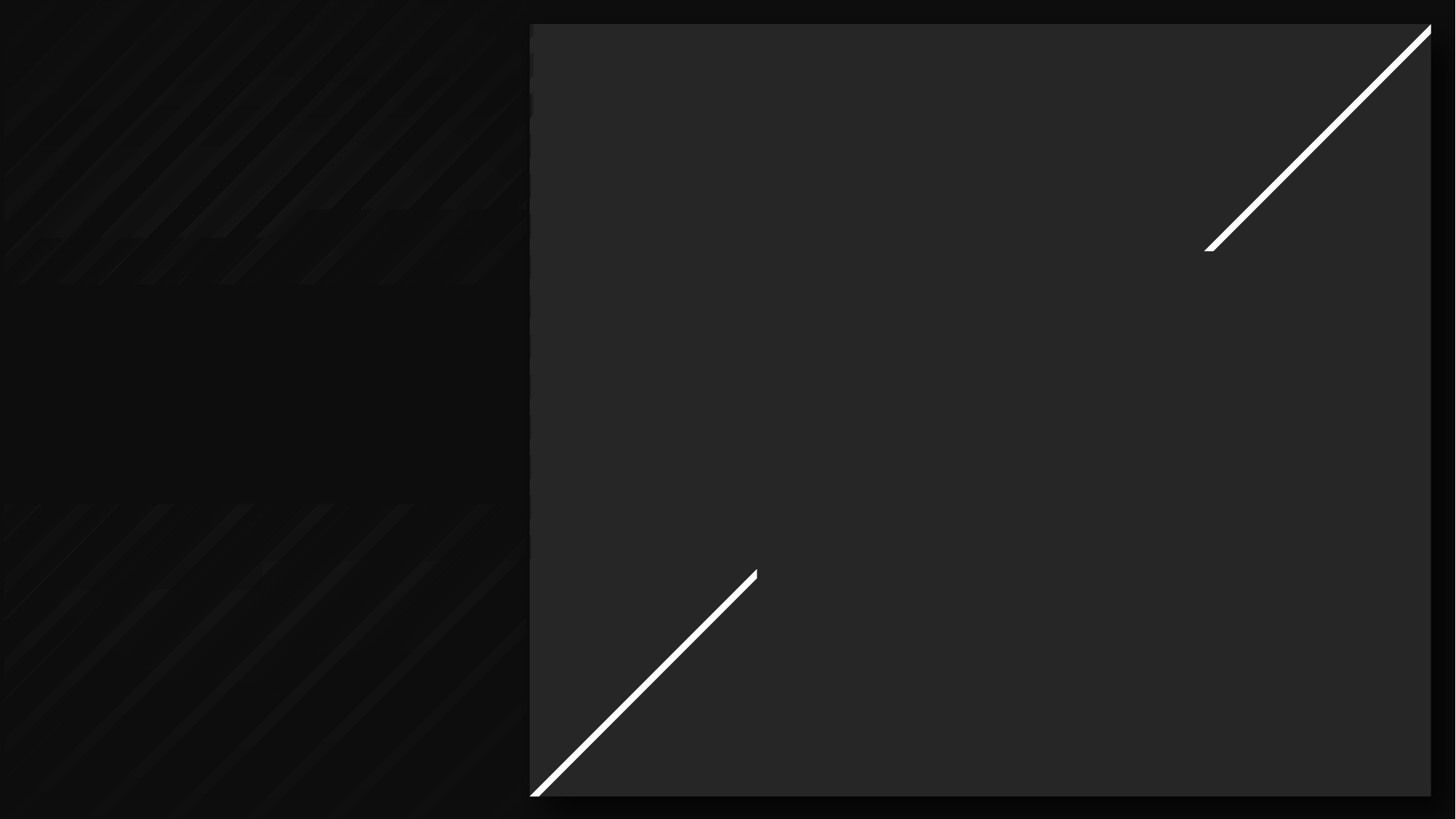

1. 프로젝트 목표
2. 개발 내용 및 과정
3. 플레이 영상

CONTENTS
MINI SUDDEN ATTACK